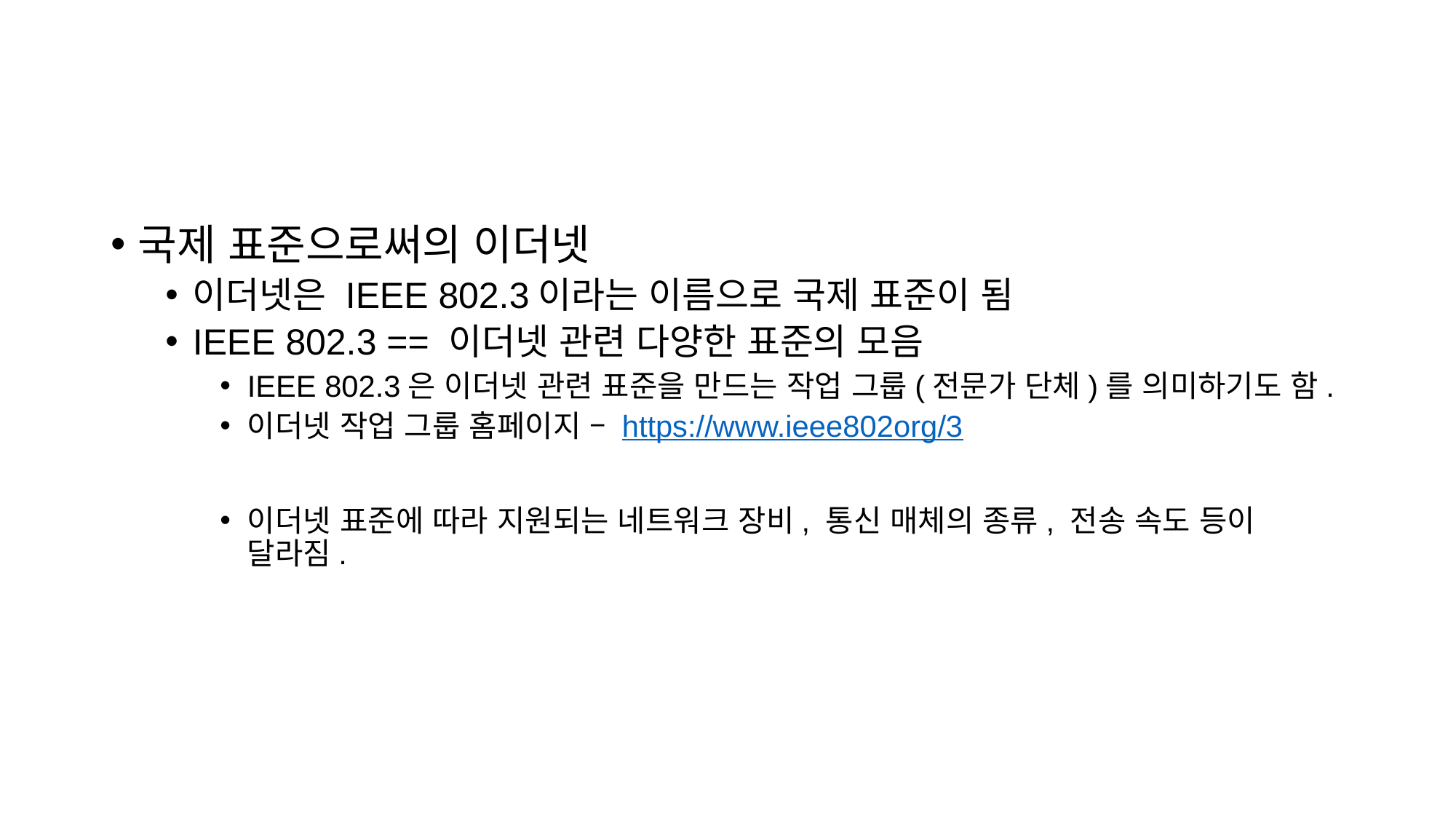

#
국제 표준으로써의 이더넷
이더넷은 IEEE 802.3이라는 이름으로 국제 표준이 됨
IEEE 802.3 == 이더넷 관련 다양한 표준의 모음
IEEE 802.3은 이더넷 관련 표준을 만드는 작업 그룹(전문가 단체)를 의미하기도 함.
이더넷 작업 그룹 홈페이지 – https://www.ieee802org/3

이더넷 표준에 따라 지원되는 네트워크 장비, 통신 매체의 종류, 전송 속도 등이 달라짐.